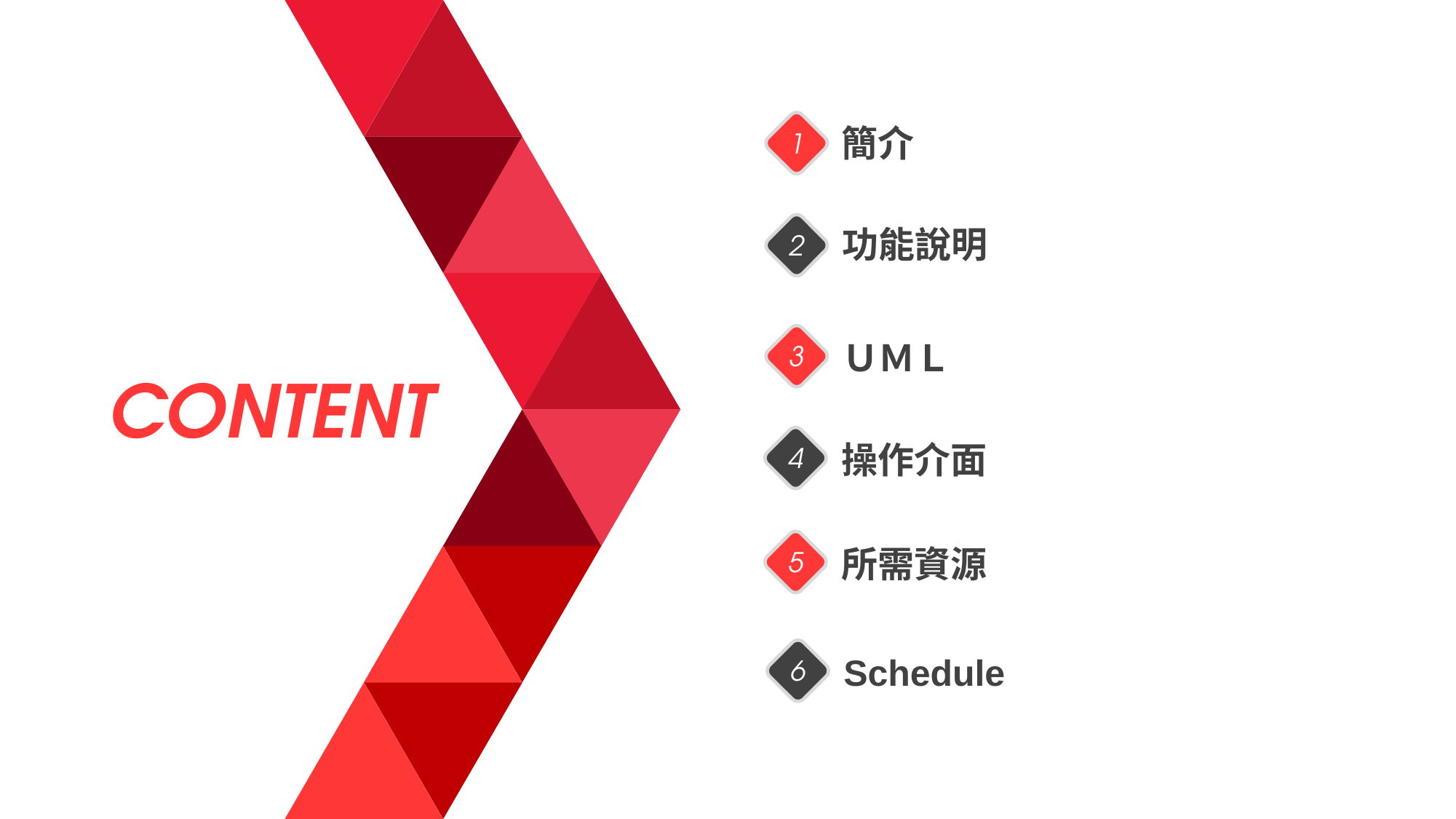

簡介

1
功能說明

2
ＵＭＬ

3
CONTENT
操作介面

4
所需資源

5
Schedule

6